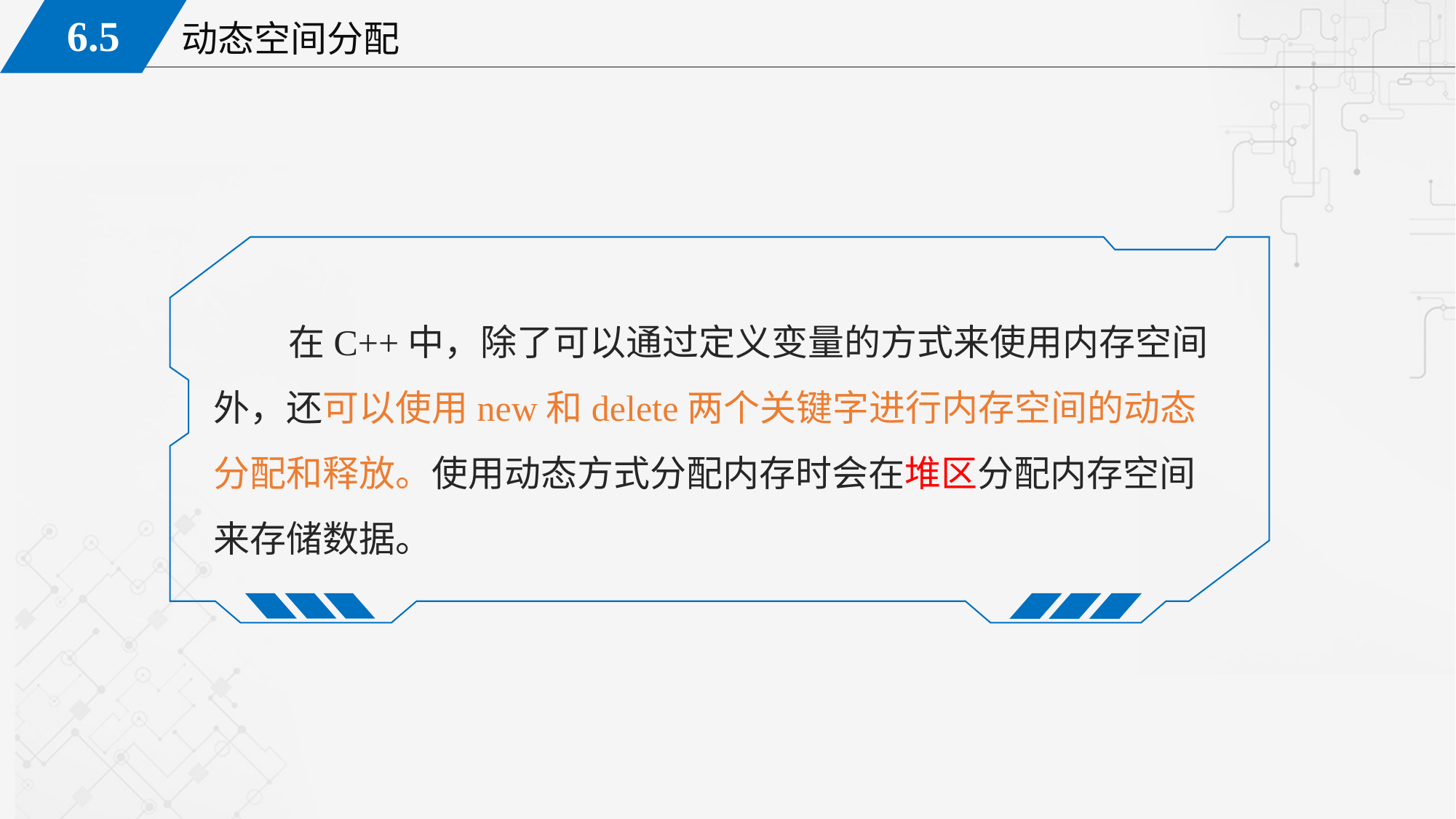

在C++中，除了可以通过定义变量的方式来使用内存空间外，还可以使用new和delete两个关键字进行内存空间的动态分配和释放。使用动态方式分配内存时会在堆区分配内存空间来存储数据。